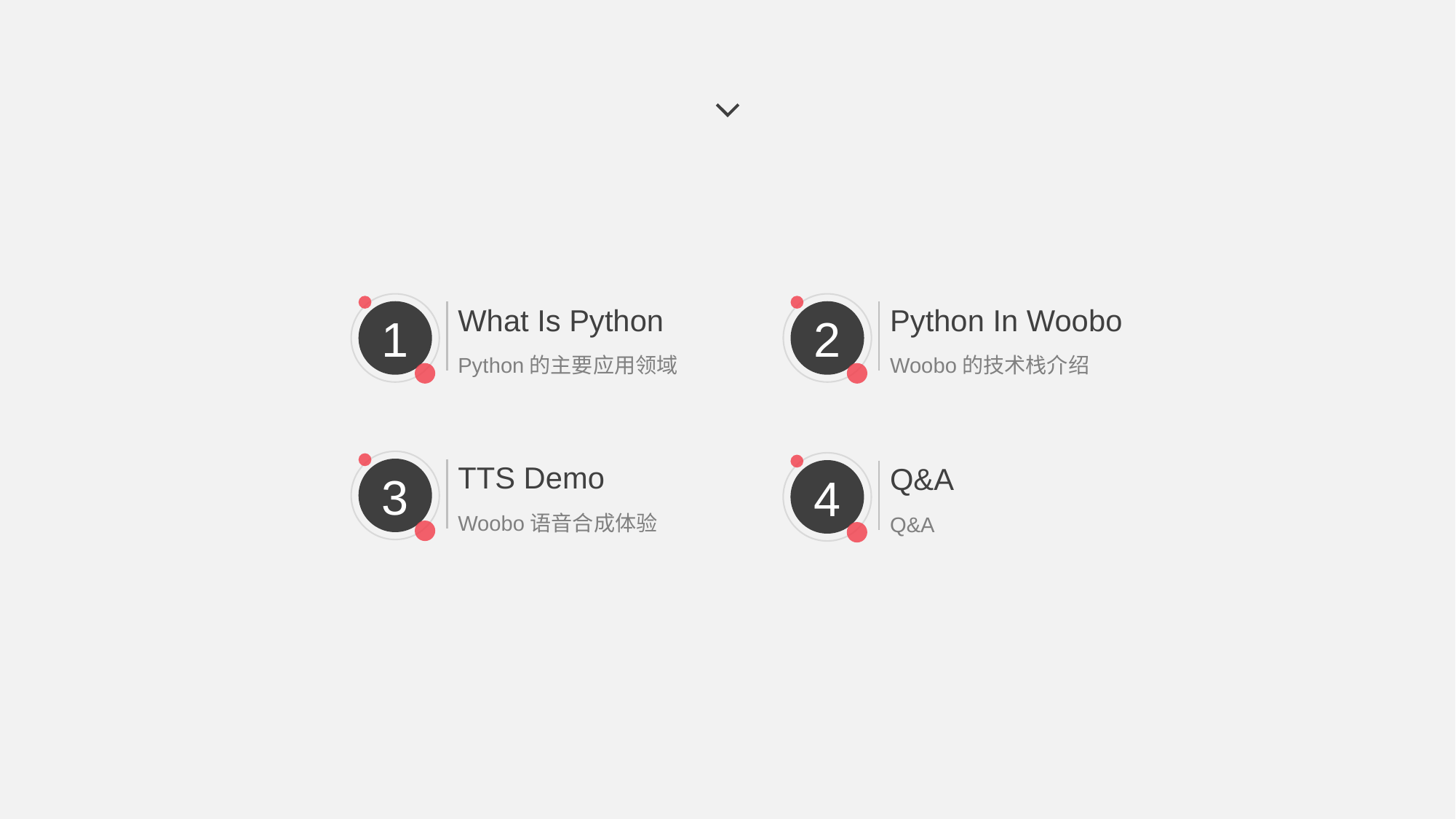

1

What Is Python
Python的主要应用领域

2

Python In Woobo
Woobo的技术栈介绍

3

TTS Demo
Woobo语音合成体验

4

Q&A
Q&A